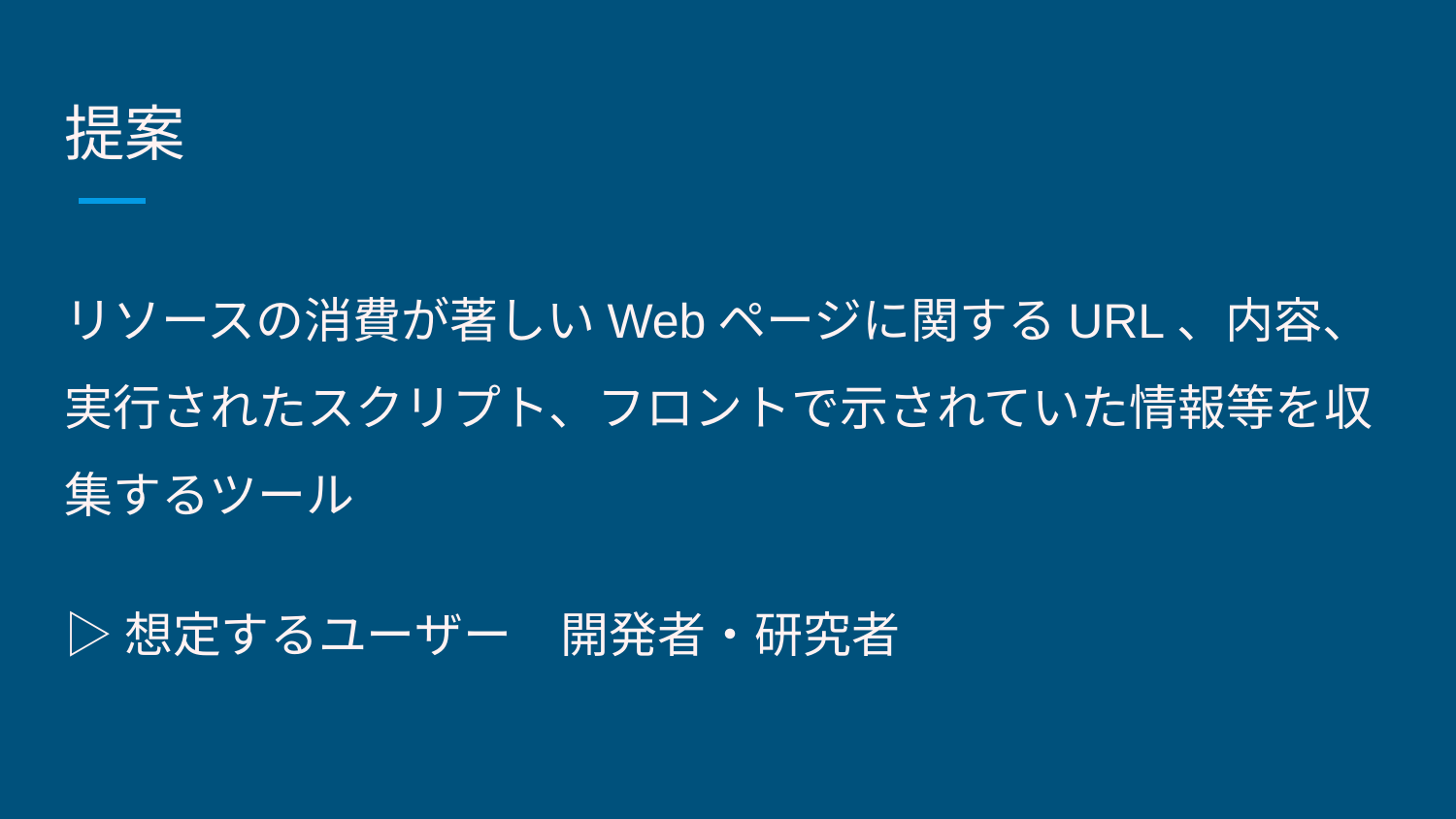

# 提案
リソースの消費が著しいWebページに関するURL、内容、実行されたスクリプト、フロントで示されていた情報等を収集するツール

▷想定するユーザー　開発者・研究者